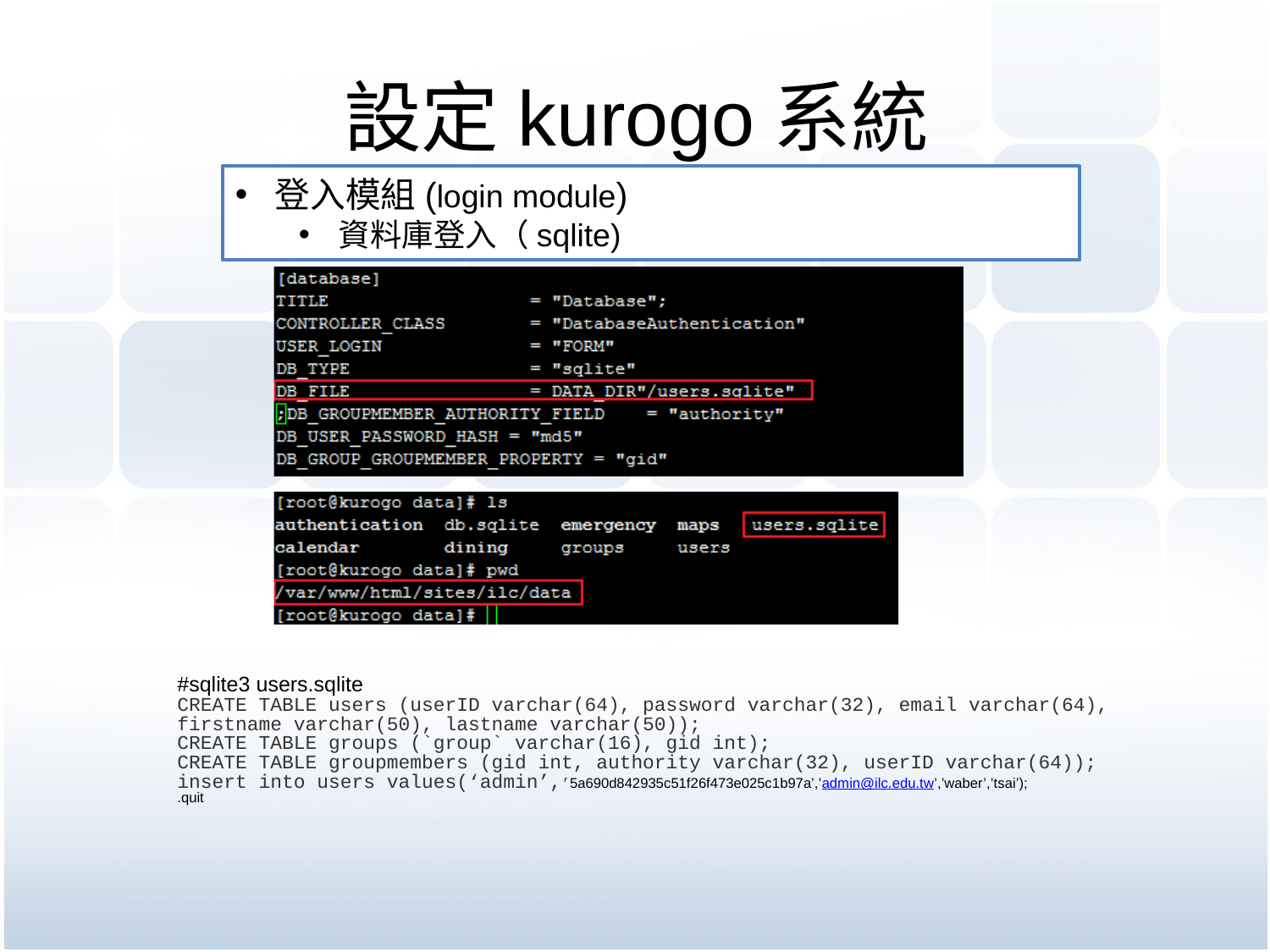

# 設定kurogo系統
登入模組(login module)
資料庫登入（sqlite)

#sqlite3 users.sqlite
CREATE TABLE users (userID varchar(64), password varchar(32), email varchar(64), firstname varchar(50), lastname varchar(50));
CREATE TABLE groups (`group` varchar(16), gid int);
CREATE TABLE groupmembers (gid int, authority varchar(32), userID varchar(64));
insert into users values(‘admin’,’5a690d842935c51f26f473e025c1b97a’,’admin@ilc.edu.tw’,’waber’,’tsai’);
.quit